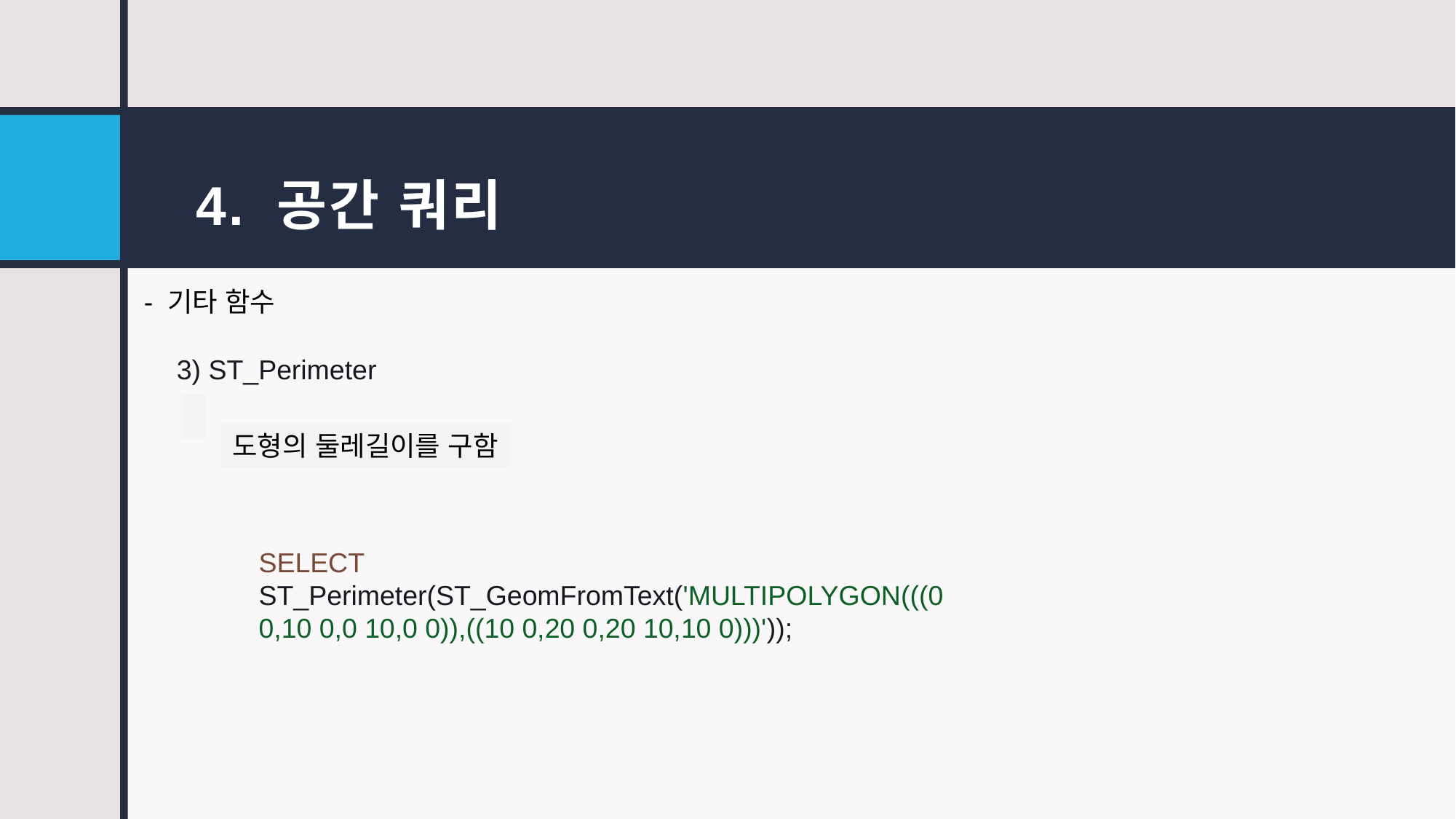

# 4. 공간 쿼리

- 기타 함수

3) ST_Perimeter

도형의 둘레길이를 구함
SELECT ST_Perimeter(ST_GeomFromText('MULTIPOLYGON(((0 0,10 0,0 10,0 0)),((10 0,20 0,20 10,10 0)))'));